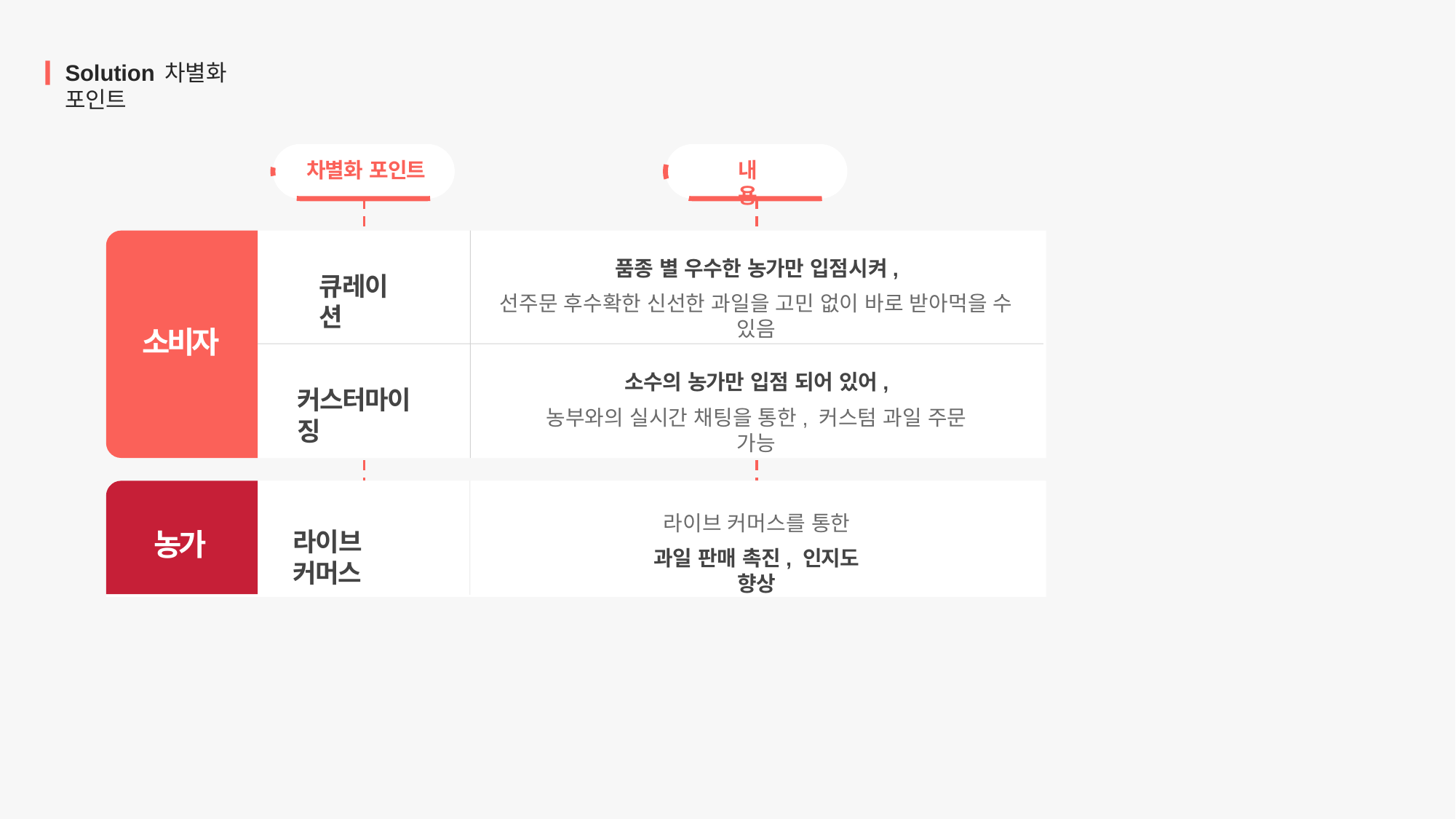

Solution	차별화 포인트

차별화 포인트
내용

품종 별 우수한 농가만 입점시켜,
선주문 후수확한 신선한 과일을 고민 없이 바로 받아먹을 수 있음
큐레이션
소비자
소수의 농가만 입점 되어 있어,
농부와의 실시간 채팅을 통한, 커스텀 과일 주문 가능
커스터마이징

라이브 커머스를 통한
과일 판매 촉진, 인지도 향상
농가
라이브 커머스